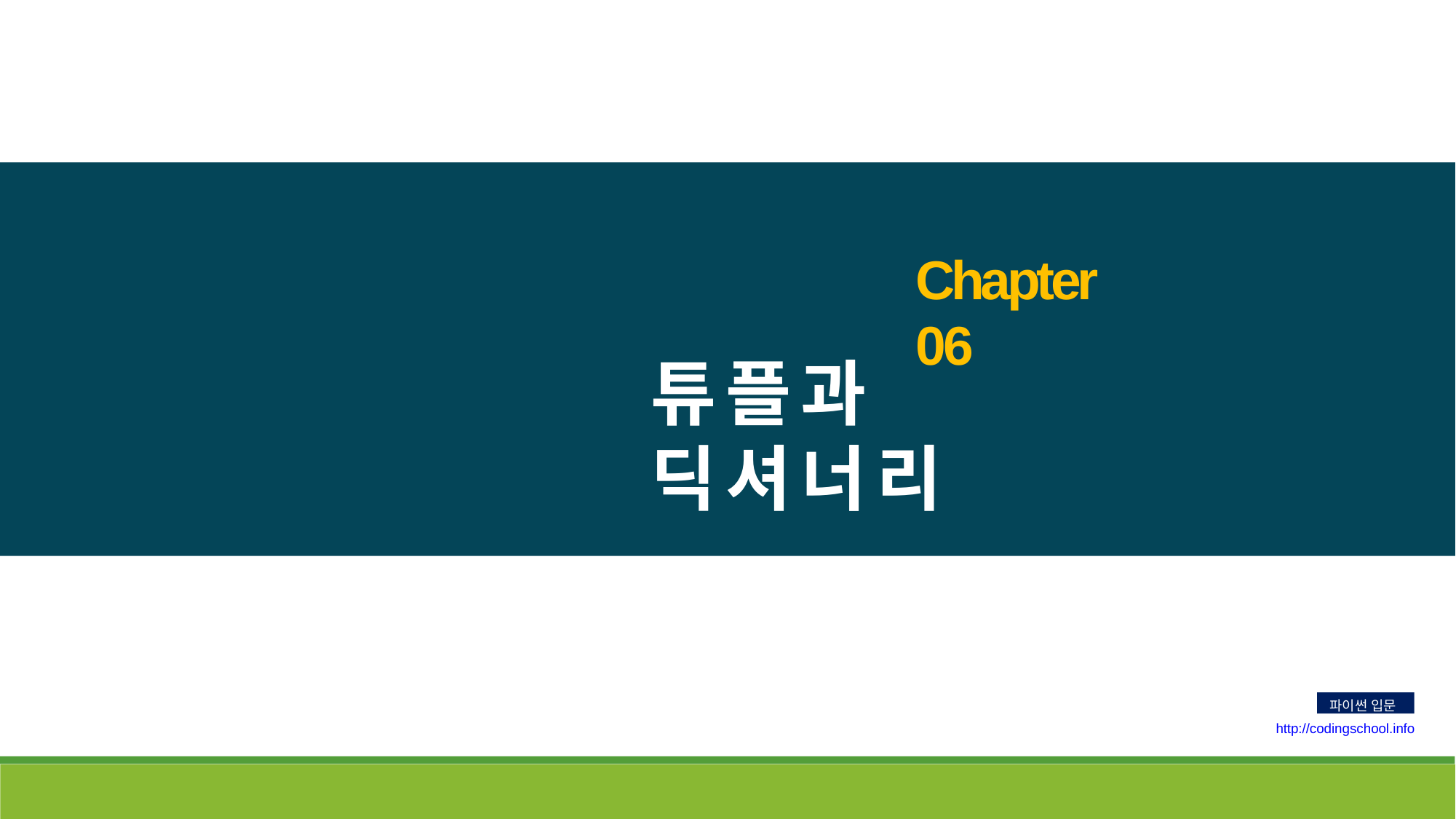

# Chapter 06
튜플과 딕셔너리
파이썬 입문
http://codingschool.info